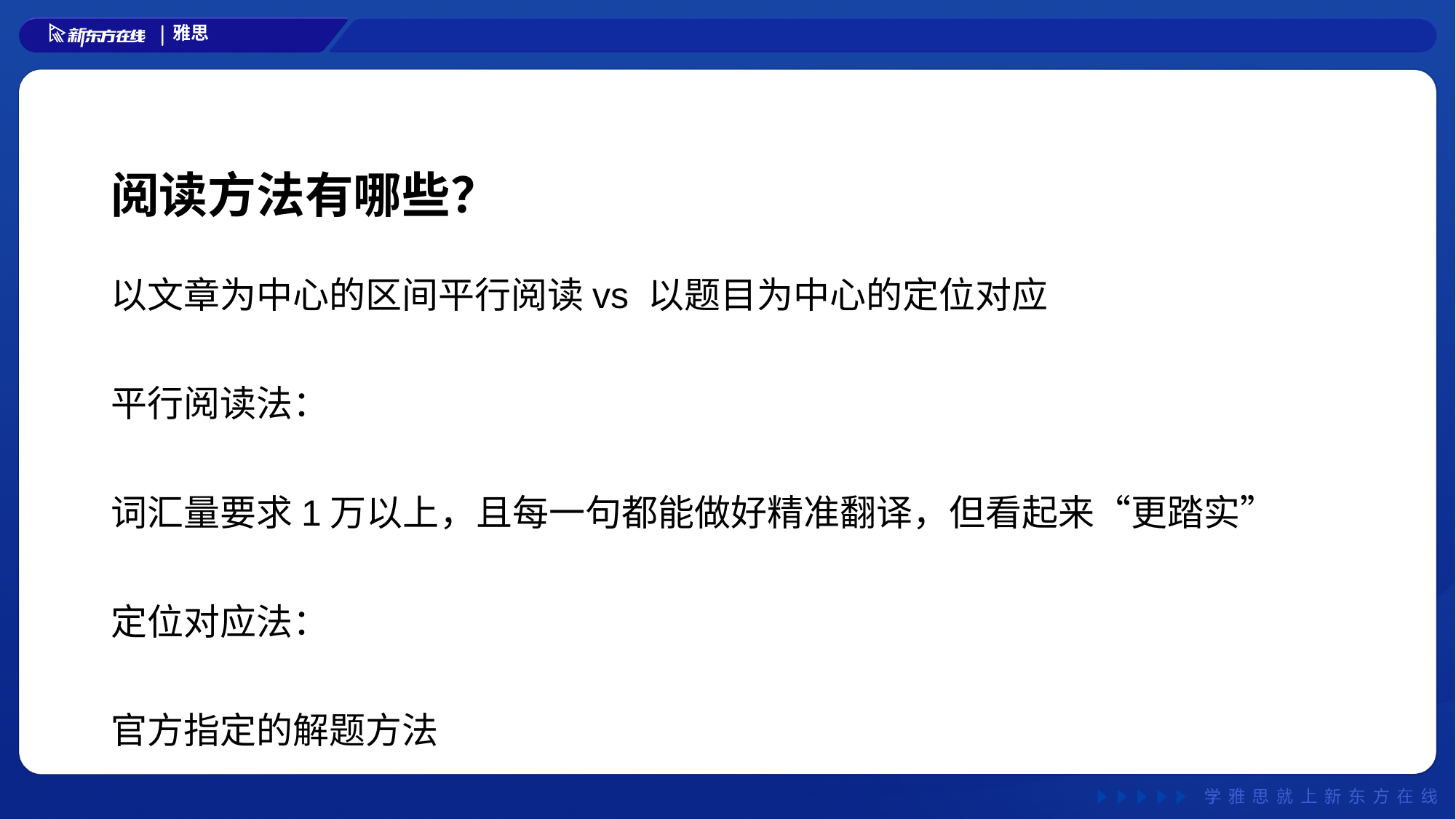

# 阅读方法有哪些？
以文章为中心的区间平行阅读vs 以题目为中心的定位对应

平行阅读法：

词汇量要求1万以上，且每一句都能做好精准翻译，但看起来“更踏实”

定位对应法：

官方指定的解题方法